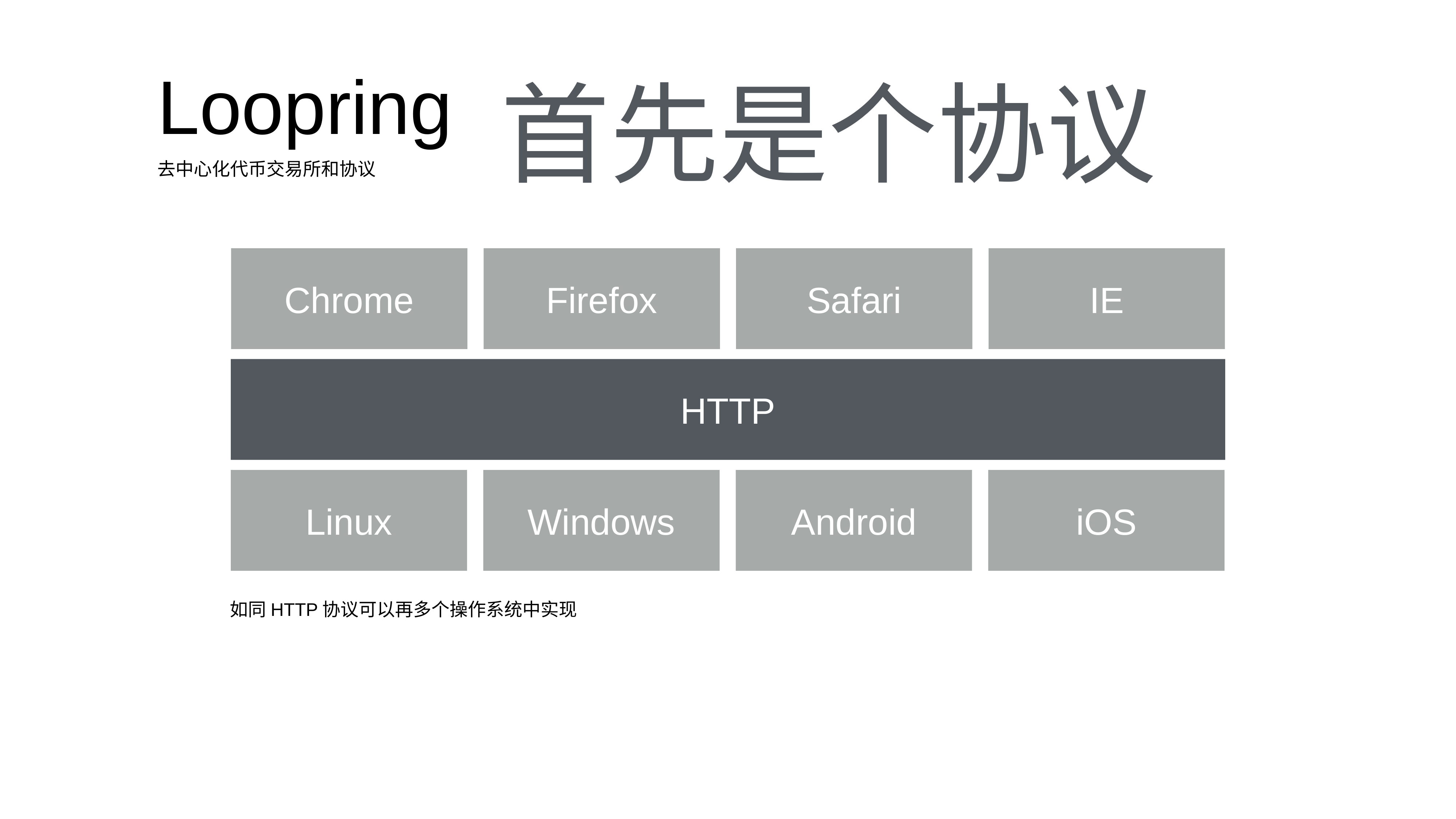

Loopring
去中心化代币交易所和协议
首先是个协议
Chrome
Firefox
Safari
IE
HTTP
Linux
Windows
Android
iOS
如同HTTP协议可以再多个操作系统中实现